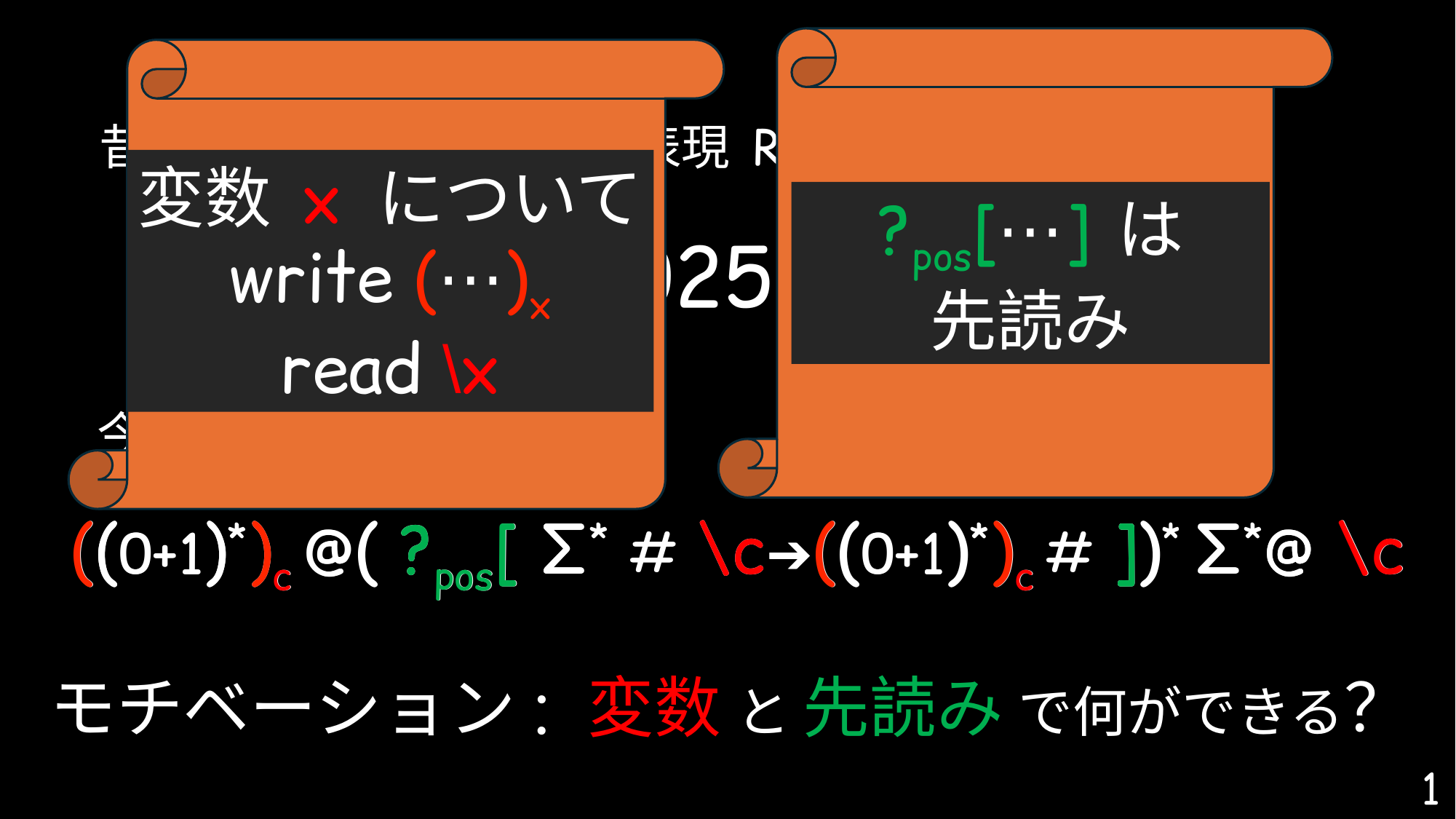

?pos[⋯] は
先読み

変数 x について
write (⋯)x
read \x
昔ながらの（古典）正規表現 REGEX の例
             Σ*  PPL2025 Σ*
今どきの正規表現の例
((0+1)*)c @( ?pos[ Σ* # \c➔((0+1)*)c # ])* Σ*@ \c
((0+1)*)c @( ?pos[ Σ* # \c➔((0+1)*)c # ])* Σ*@ \c
モチベーション: 変数 と 先読み で何ができる？
1